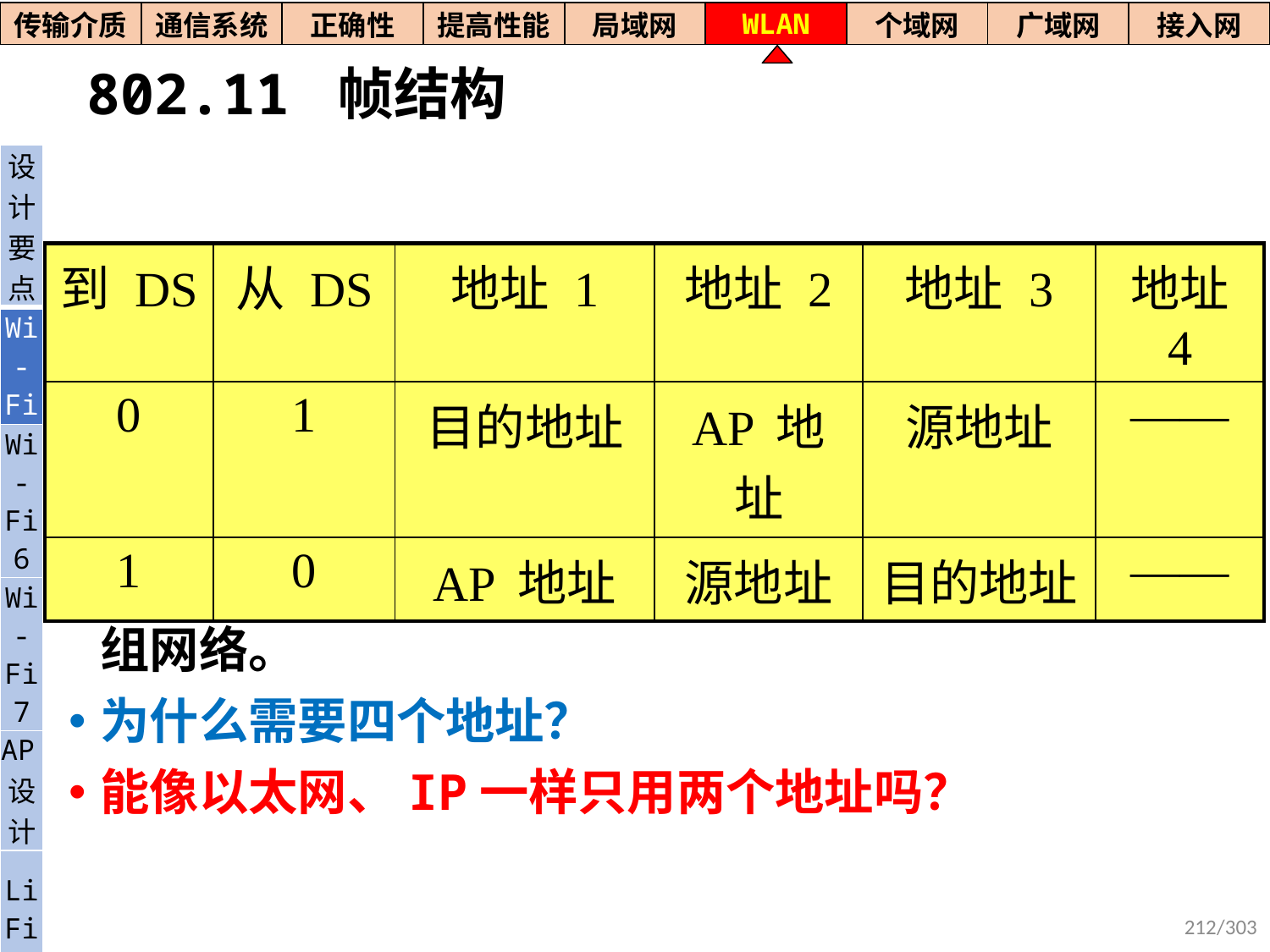

| 传输介质 | 通信系统 | 正确性 | 提高性能 | 局域网 | WLAN | 个域网 | 广域网 | 接入网 |
| --- | --- | --- | --- | --- | --- | --- | --- | --- |

# 802.11 帧结构

802.11 数据帧有四个地址字段。地址 4 用于自组网络。
为什么需要四个地址？
能像以太网、IP一样只用两个地址吗？

| 设计要点 |
| --- |
| Wi- Fi |
| Wi-Fi6 |
| Wi-Fi7 |
| AP设计 |
| Li Fi |
| 到 DS | 从 DS | 地址 1 | 地址 2 | 地址 3 | 地址 4 |
| --- | --- | --- | --- | --- | --- |
| 0 | 1 | 目的地址 | AP 地址 | 源地址 | —— |
| 1 | 0 | AP 地址 | 源地址 | 目的地址 | —— |
212/303